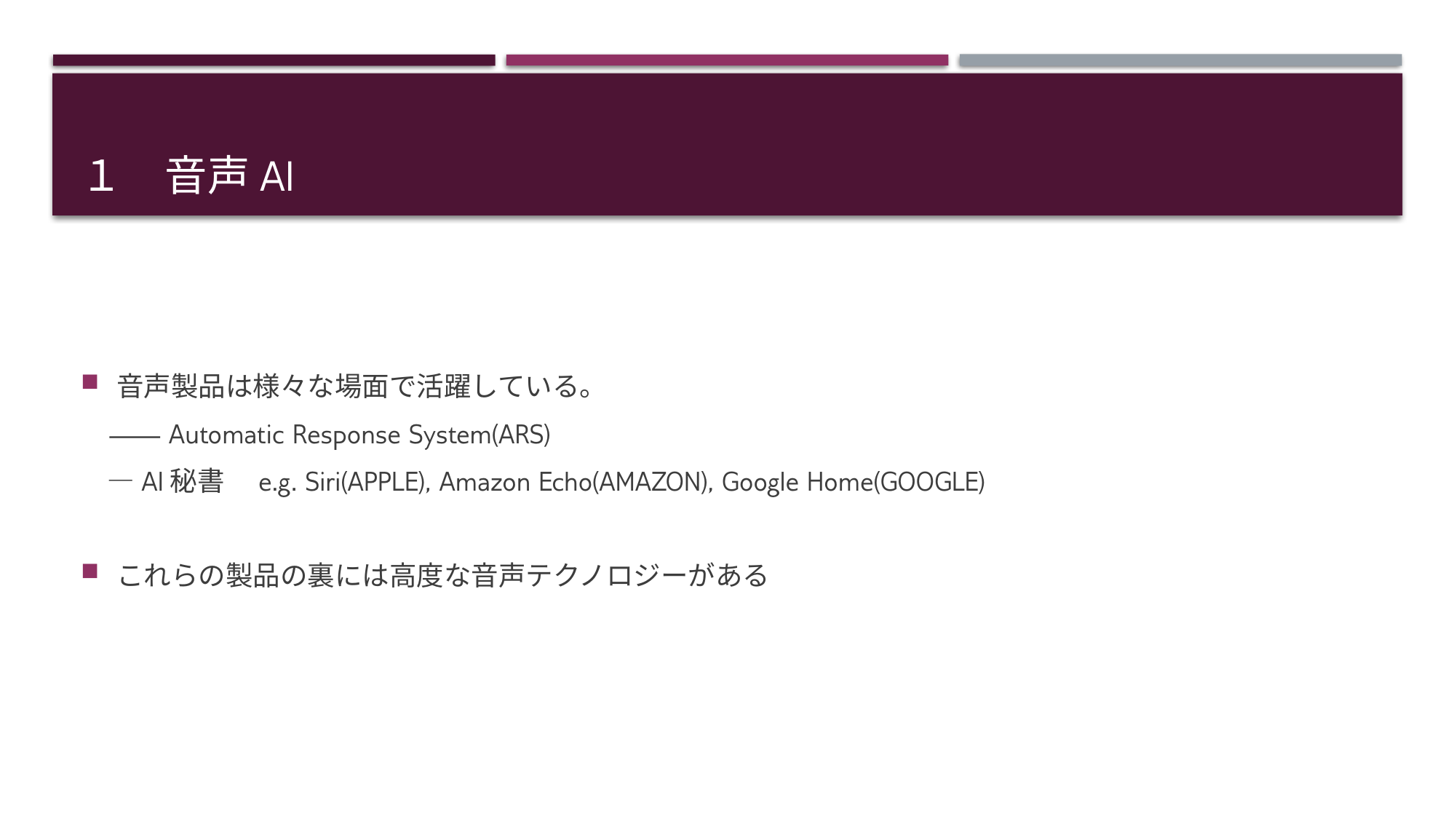

# １　音声AI
音声製品は様々な場面で活躍している。
　―Automatic Response System(ARS)
　―AI秘書　e.g. Siri(APPLE), Amazon Echo(AMAZON), Google Home(GOOGLE)

これらの製品の裏には高度な音声テクノロジーがある